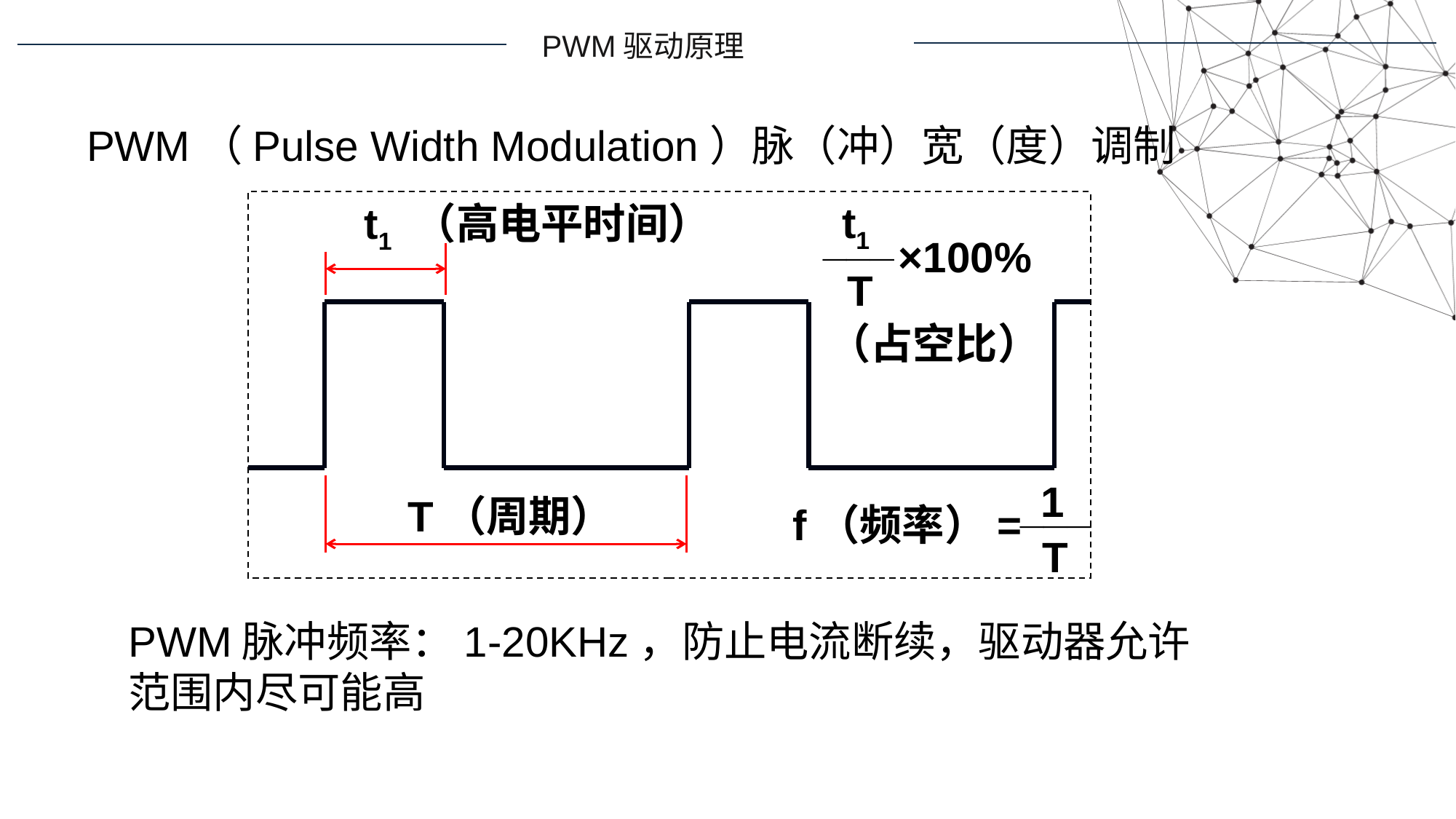

PWM驱动原理
PWM（Pulse Width Modulation）脉（冲）宽（度）调制
t1

t1 （高电平时间）
___
×100%
T
（占空比）
1
___
T（周期）
f（频率）=
T
PWM脉冲频率：1-20KHz，防止电流断续，驱动器允许范围内尽可能高